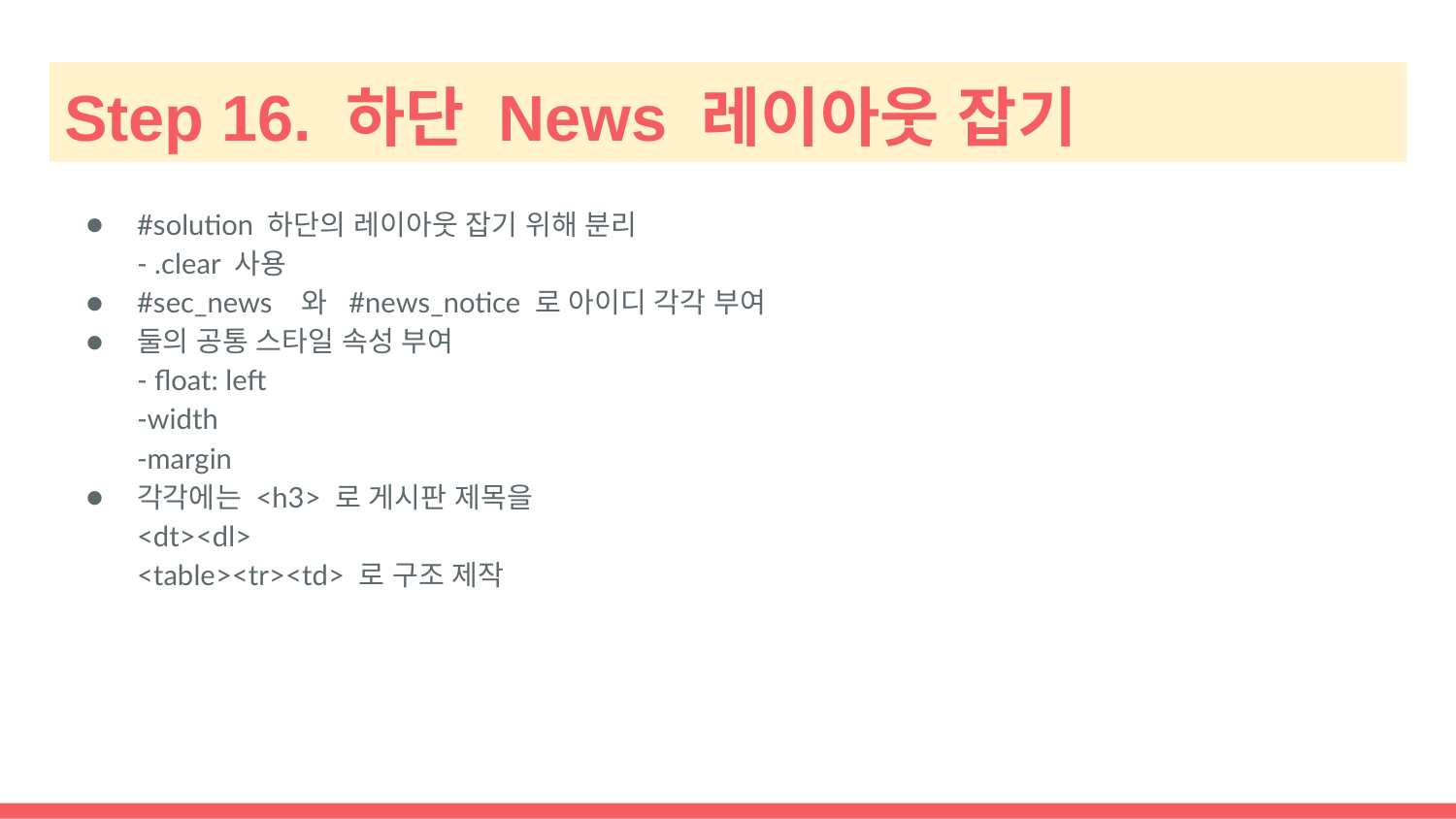

# Step 16. 하단 News 레이아웃 잡기
#solution 하단의 레이아웃 잡기 위해 분리
- .clear 사용
#sec_news   와  #news_notice 로 아이디 각각 부여
둘의 공통 스타일 속성 부여
- float: left
-width
-margin
각각에는 <h3> 로 게시판 제목을
<dt><dl>
<table><tr><td> 로 구조 제작